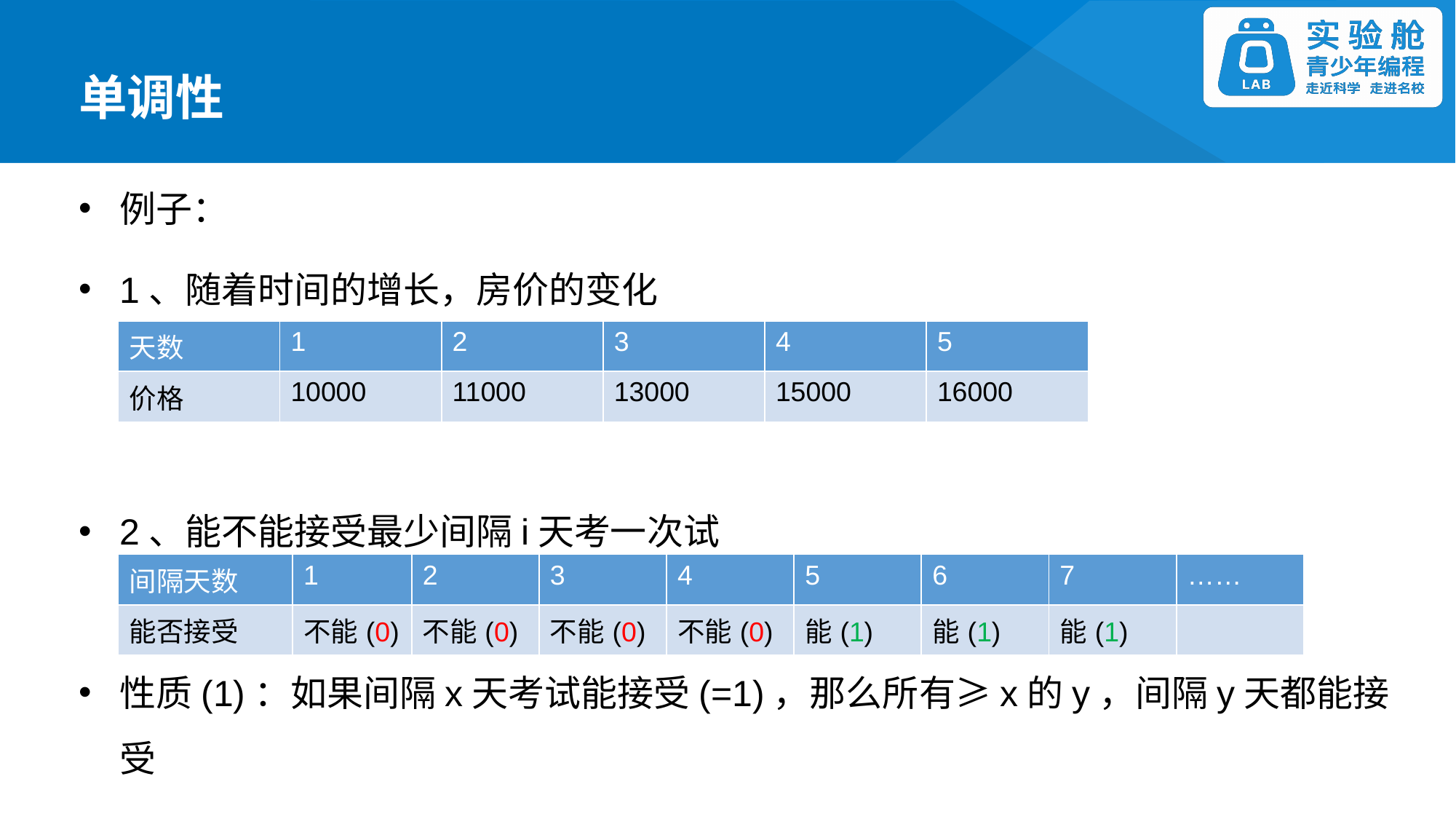

单调性
例子：
1、随着时间的增长，房价的变化

2、能不能接受最少间隔i天考一次试

性质(1)：如果间隔x天考试能接受(=1)，那么所有≥x的y，间隔y天都能接受
性质(2)：如果间隔x天考试不能接受(=0)，那么所有≤x的y，间隔y天都不能接受
| 天数 | 1 | 2 | 3 | 4 | 5 |
| --- | --- | --- | --- | --- | --- |
| 价格 | 10000 | 11000 | 13000 | 15000 | 16000 |
| 间隔天数 | 1 | 2 | 3 | 4 | 5 | 6 | 7 | …… |
| --- | --- | --- | --- | --- | --- | --- | --- | --- |
| 能否接受 | 不能(0) | 不能(0) | 不能(0) | 不能(0) | 能(1) | 能(1) | 能(1) |  |